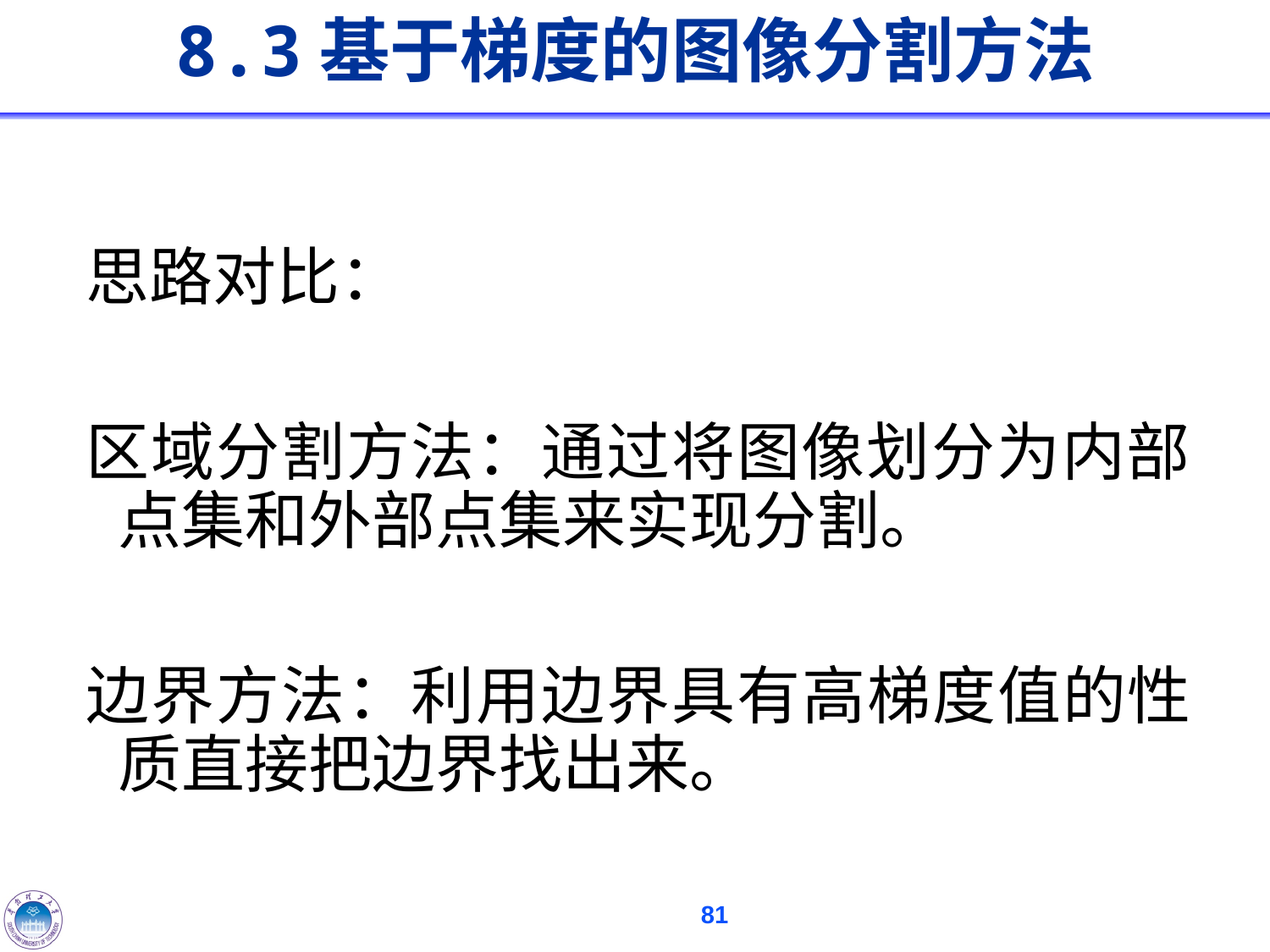

# 8.3基于梯度的图像分割方法

思路对比：

区域分割方法：通过将图像划分为内部点集和外部点集来实现分割。

边界方法：利用边界具有高梯度值的性质直接把边界找出来。